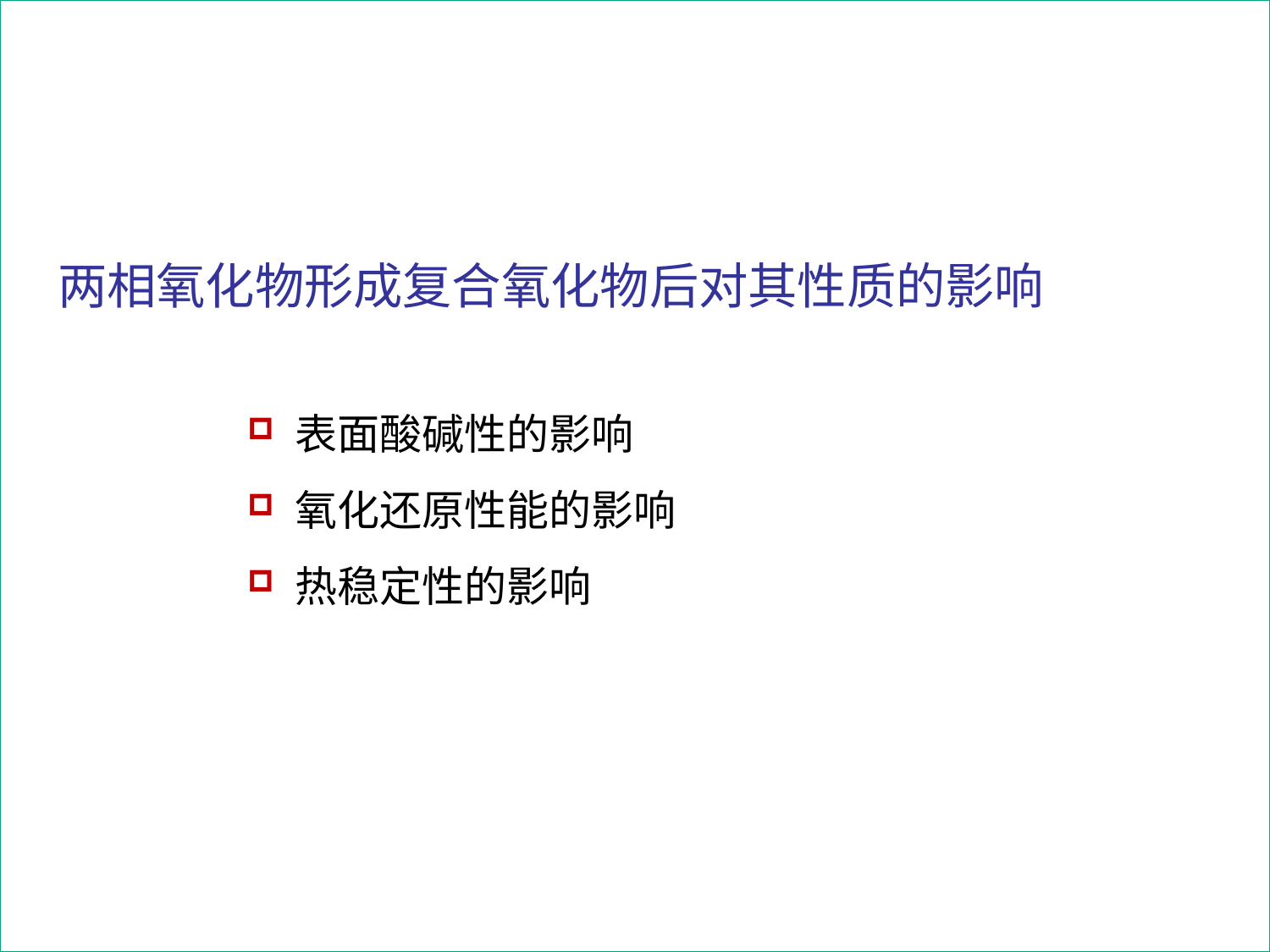

# 两相氧化物形成复合氧化物后对其性质的影响
表面酸碱性的影响
氧化还原性能的影响
热稳定性的影响